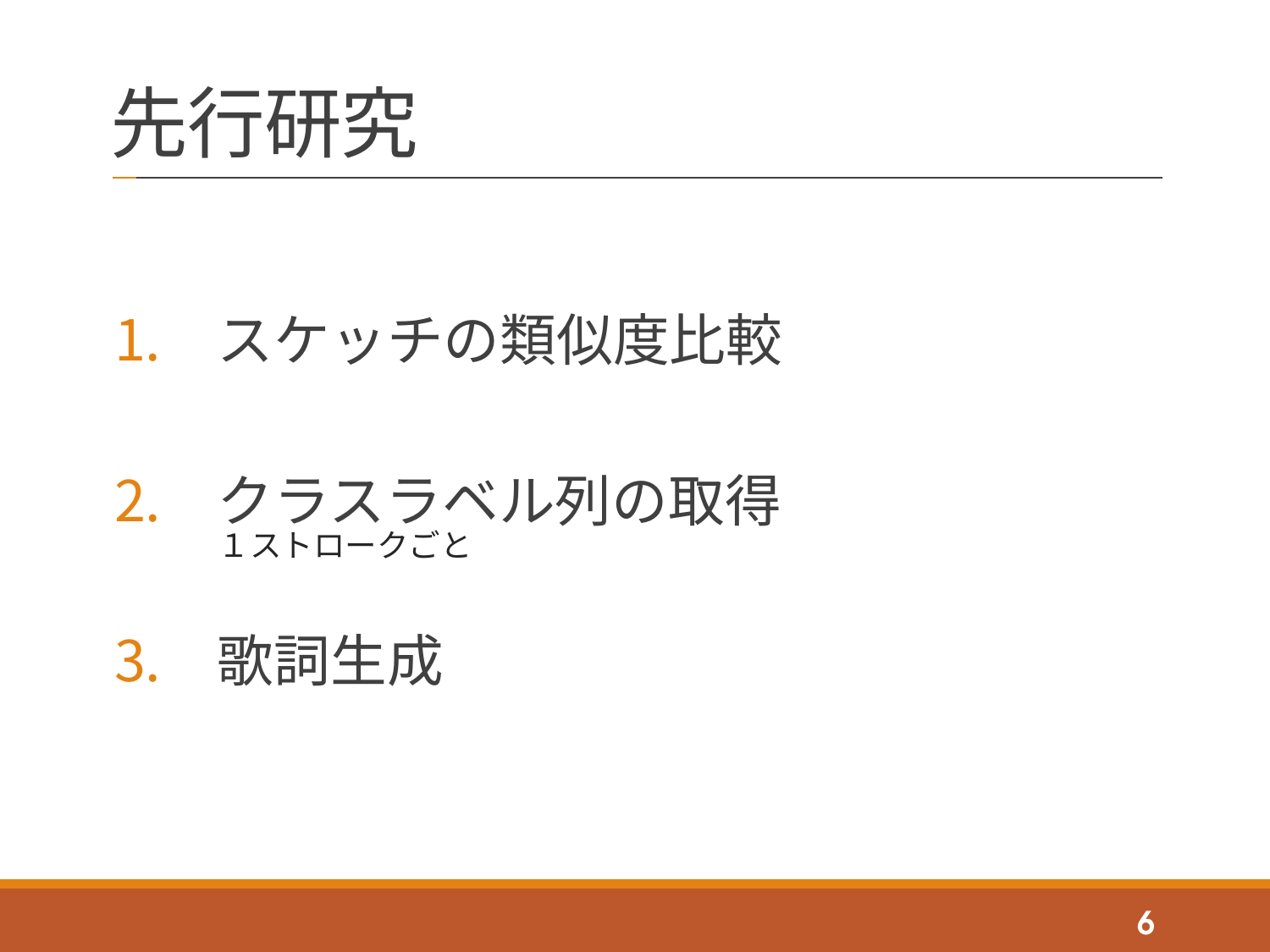

# 先行研究
スケッチの類似度比較
クラスラベル列の取得
歌詞生成
１ストロークごと
6